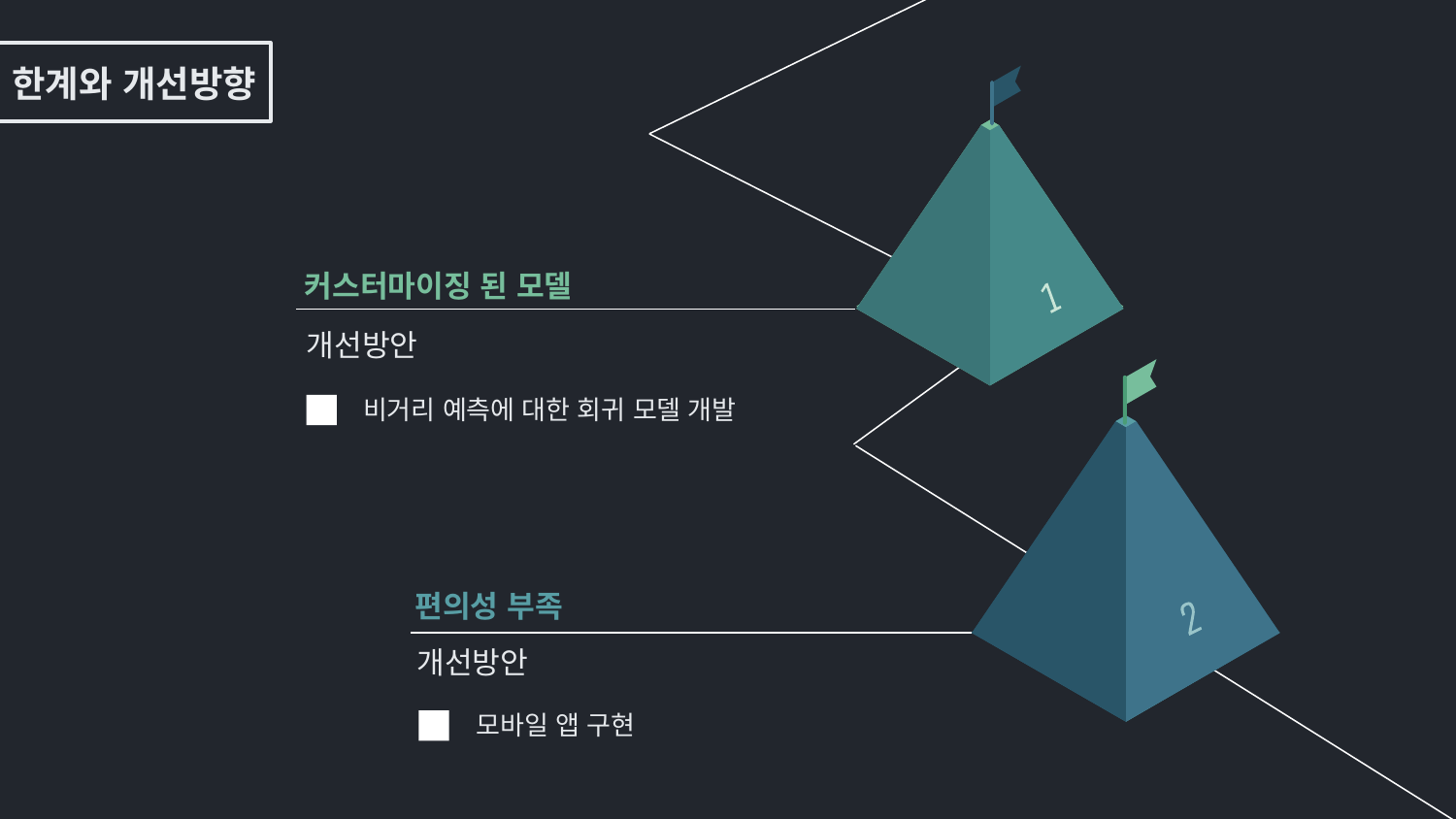

한계와 개선방향

커스터마이징 된 모델

개선방안

비거리 예측에 대한 회귀 모델 개발

편의성 부족

개선방안

모바일 앱 구현